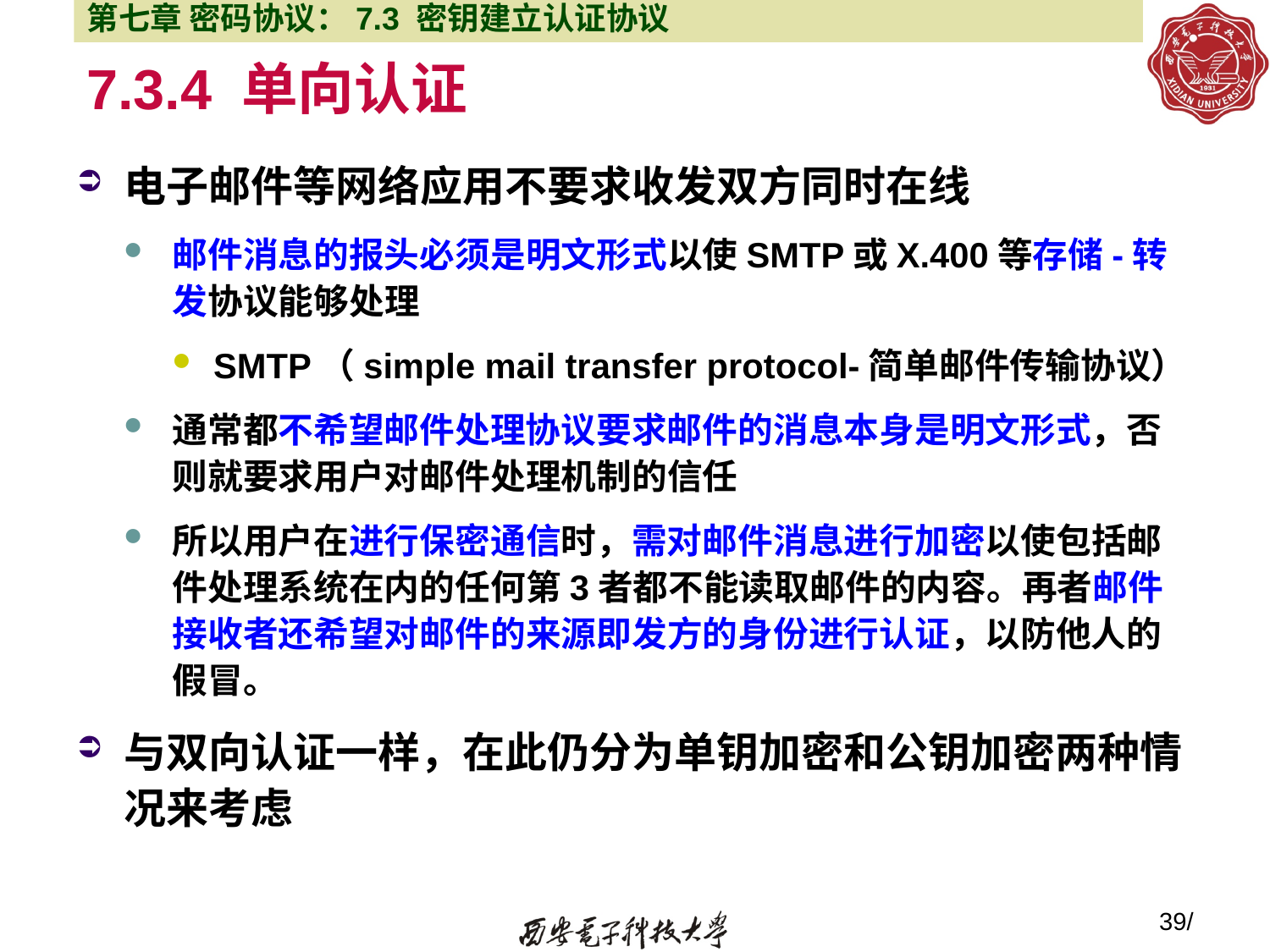

第七章 密码协议：7.3 密钥建立认证协议
# 7.3.4 单向认证
电子邮件等网络应用不要求收发双方同时在线
邮件消息的报头必须是明文形式以使SMTP或X.400等存储-转发协议能够处理
SMTP（simple mail transfer protocol-简单邮件传输协议）
通常都不希望邮件处理协议要求邮件的消息本身是明文形式，否则就要求用户对邮件处理机制的信任
所以用户在进行保密通信时，需对邮件消息进行加密以使包括邮件处理系统在内的任何第3者都不能读取邮件的内容。再者邮件接收者还希望对邮件的来源即发方的身份进行认证，以防他人的假冒。
与双向认证一样，在此仍分为单钥加密和公钥加密两种情况来考虑
39/